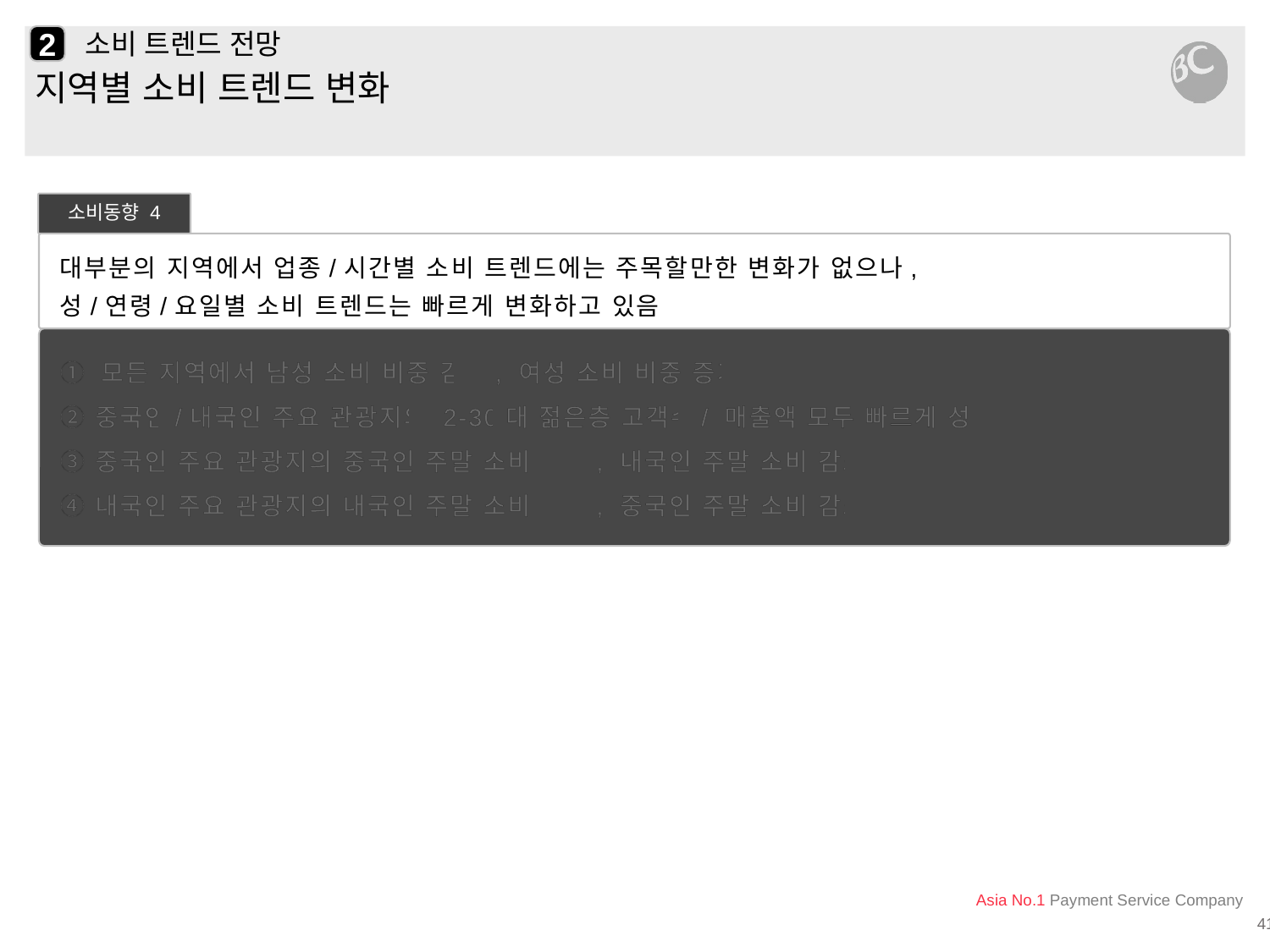

2
# 소비 트렌드 전망
지역별 소비 트렌드 변화
소비동향 4
대부분의 지역에서 업종/시간별 소비 트렌드에는 주목할만한 변화가 없으나,
성/연령/요일별 소비 트렌드는 빠르게 변화하고 있음

① 모든 지역에서 남성 소비 비중 감소, 여성 소비 비중 증가
② 중국인/내국인 주요 관광지의 2-30대 젊은층 고객수/ 매출액 모두 빠르게 성장
③ 중국인 주요 관광지의 중국인 주말 소비 증가, 내국인 주말 소비 감소
④ 내국인 주요 관광지의 내국인 주말 소비 증가, 중국인 주말 소비 감소